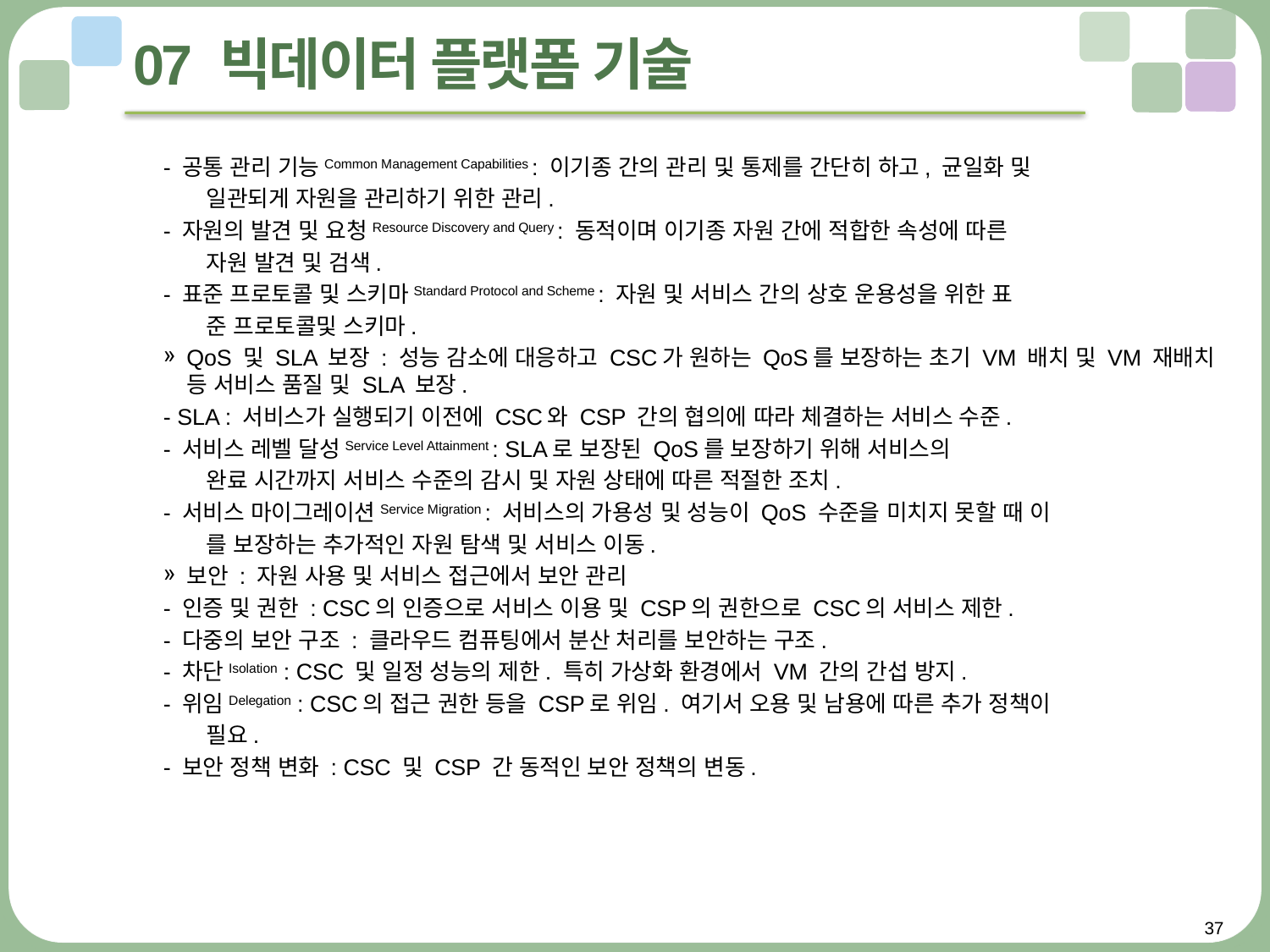

# 07 빅데이터 플랫폼 기술
	- 공통 관리 기능Common Management Capabilities : 이기종 간의 관리 및 통제를 간단히 하고, 균일화 및
      일관되게 자원을 관리하기 위한 관리.
	- 자원의 발견 및 요청Resource Discovery and Query : 동적이며 이기종 자원 간에 적합한 속성에 따른
      자원 발견 및 검색.
	- 표준 프로토콜 및 스키마Standard Protocol and Scheme : 자원 및 서비스 간의 상호 운용성을 위한 표
      준 프로토콜및 스키마.
QoS 및 SLA 보장 : 성능 감소에 대응하고 CSC가 원하는 QoS를 보장하는 초기 VM 배치 및 VM 재배치 등 서비스 품질 및 SLA 보장.
	- SLA : 서비스가 실행되기 이전에 CSC와 CSP 간의 협의에 따라 체결하는 서비스 수준.
	- 서비스 레벨 달성Service Level Attainment : SLA로 보장된 QoS를 보장하기 위해 서비스의
      완료 시간까지 서비스 수준의 감시 및 자원 상태에 따른 적절한 조치.
	- 서비스 마이그레이션Service Migration : 서비스의 가용성 및 성능이 QoS 수준을 미치지 못할 때 이
      를 보장하는 추가적인 자원 탐색 및 서비스 이동.
보안 : 자원 사용 및 서비스 접근에서 보안 관리
	- 인증 및 권한 : CSC의 인증으로 서비스 이용 및 CSP의 권한으로 CSC의 서비스 제한.
	- 다중의 보안 구조 : 클라우드 컴퓨팅에서 분산 처리를 보안하는 구조.
	- 차단Isolation : CSC 및 일정 성능의 제한. 특히 가상화 환경에서 VM 간의 간섭 방지.
	- 위임Delegation : CSC의 접근 권한 등을 CSP로 위임. 여기서 오용 및 남용에 따른 추가 정책이
      필요.
	- 보안 정책 변화 : CSC 및 CSP 간 동적인 보안 정책의 변동.